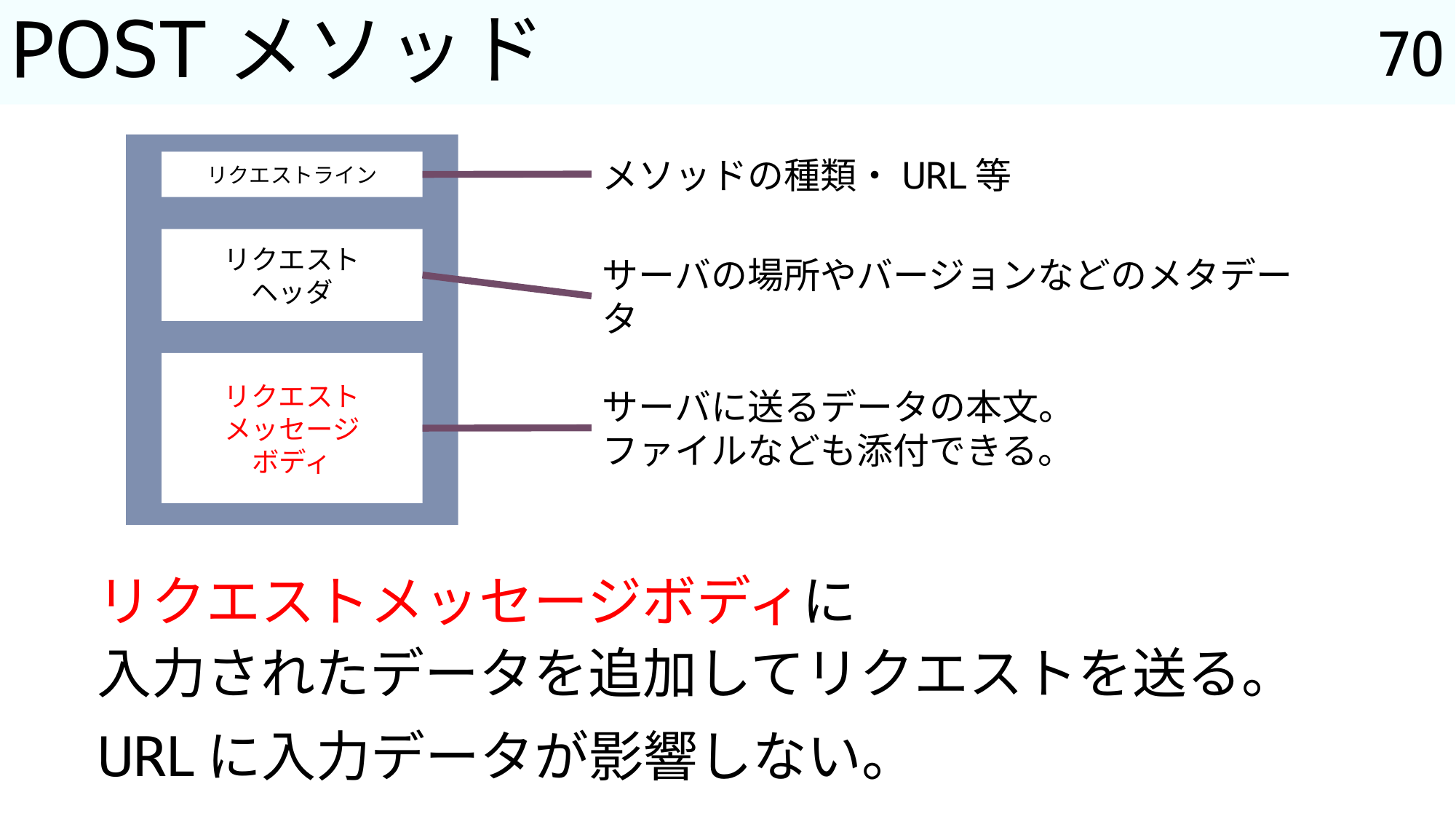

70
# POSTメソッド

リクエストライン
リクエスト
ヘッダ
リクエスト
メッセージ
ボディ
メソッドの種類・URL等
サーバの場所やバージョンなどのメタデータ
サーバに送るデータの本文。
ファイルなども添付できる。
リクエストメッセージボディに
入力されたデータを追加してリクエストを送る。
URLに入力データが影響しない。